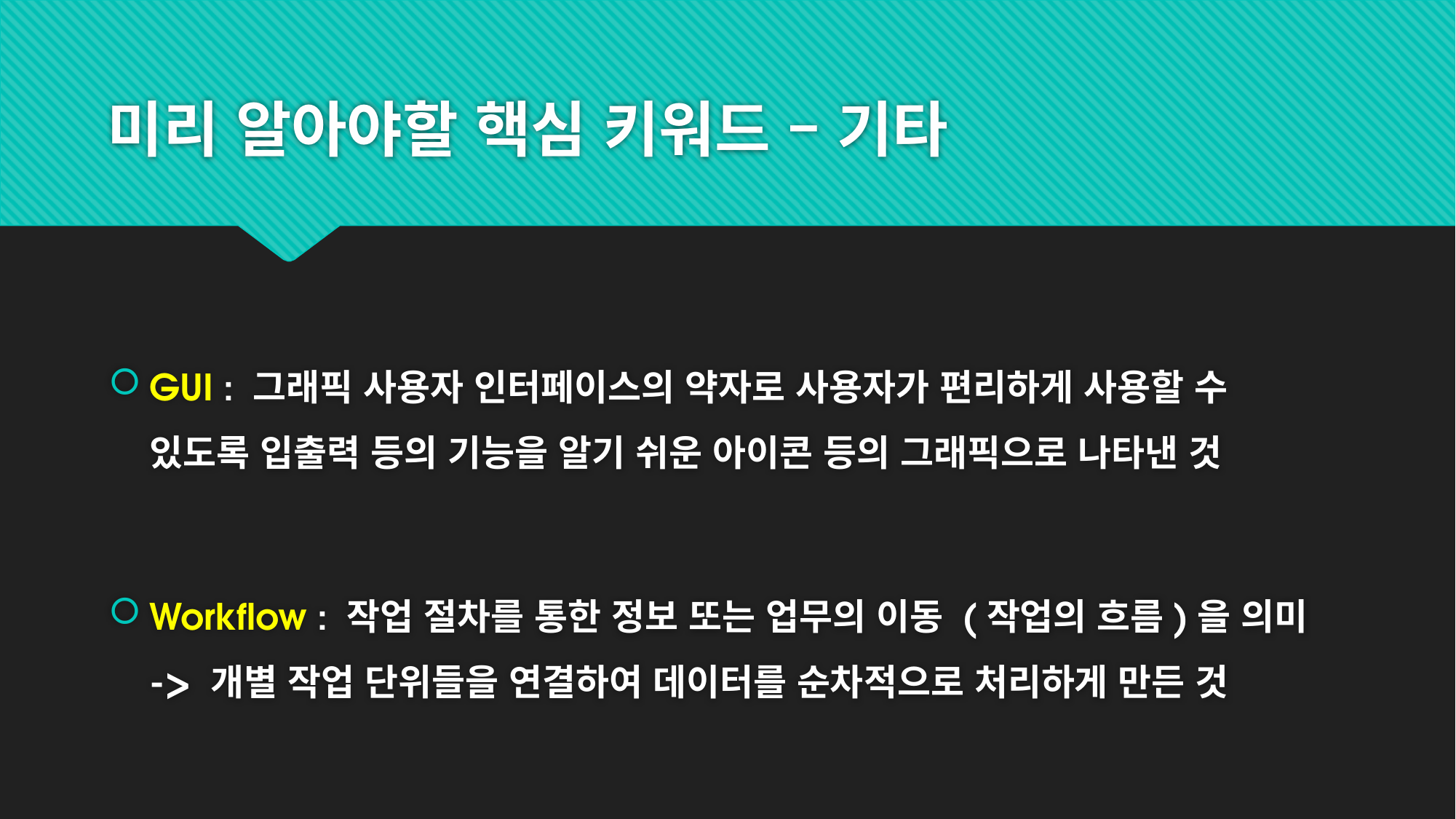

# 미리 알아야할 핵심 키워드 – 기타
GUI : 그래픽 사용자 인터페이스의 약자로 사용자가 편리하게 사용할 수
있도록 입출력 등의 기능을 알기 쉬운 아이콘 등의 그래픽으로 나타낸 것

Workflow : 작업 절차를 통한 정보 또는 업무의 이동 (작업의 흐름)을 의미
-> 개별 작업 단위들을 연결하여 데이터를 순차적으로 처리하게 만든 것